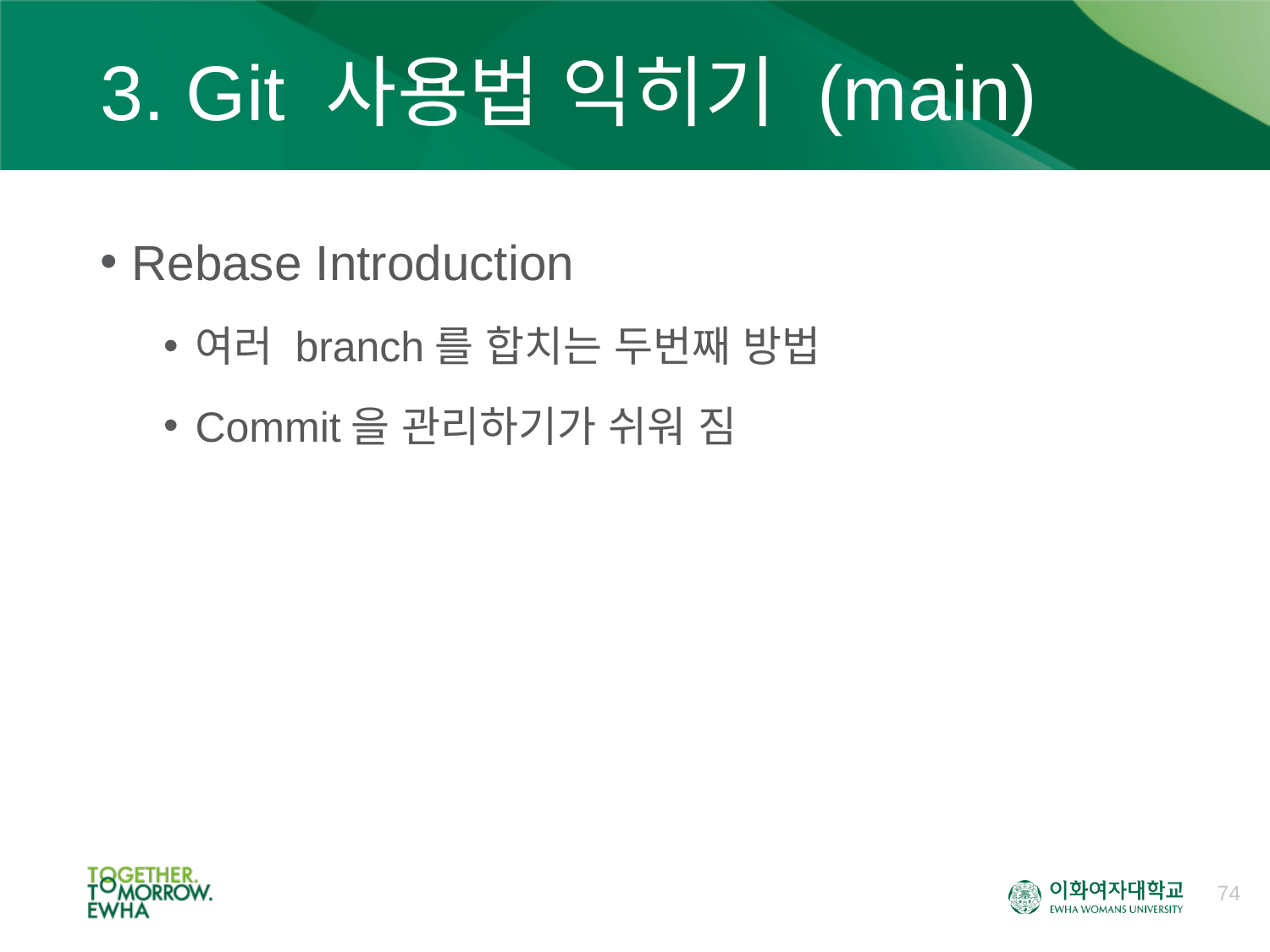

# 3. Git 사용법 익히기 (main)
Rebase Introduction
여러 branch를 합치는 두번째 방법
Commit을 관리하기가 쉬워 짐
74